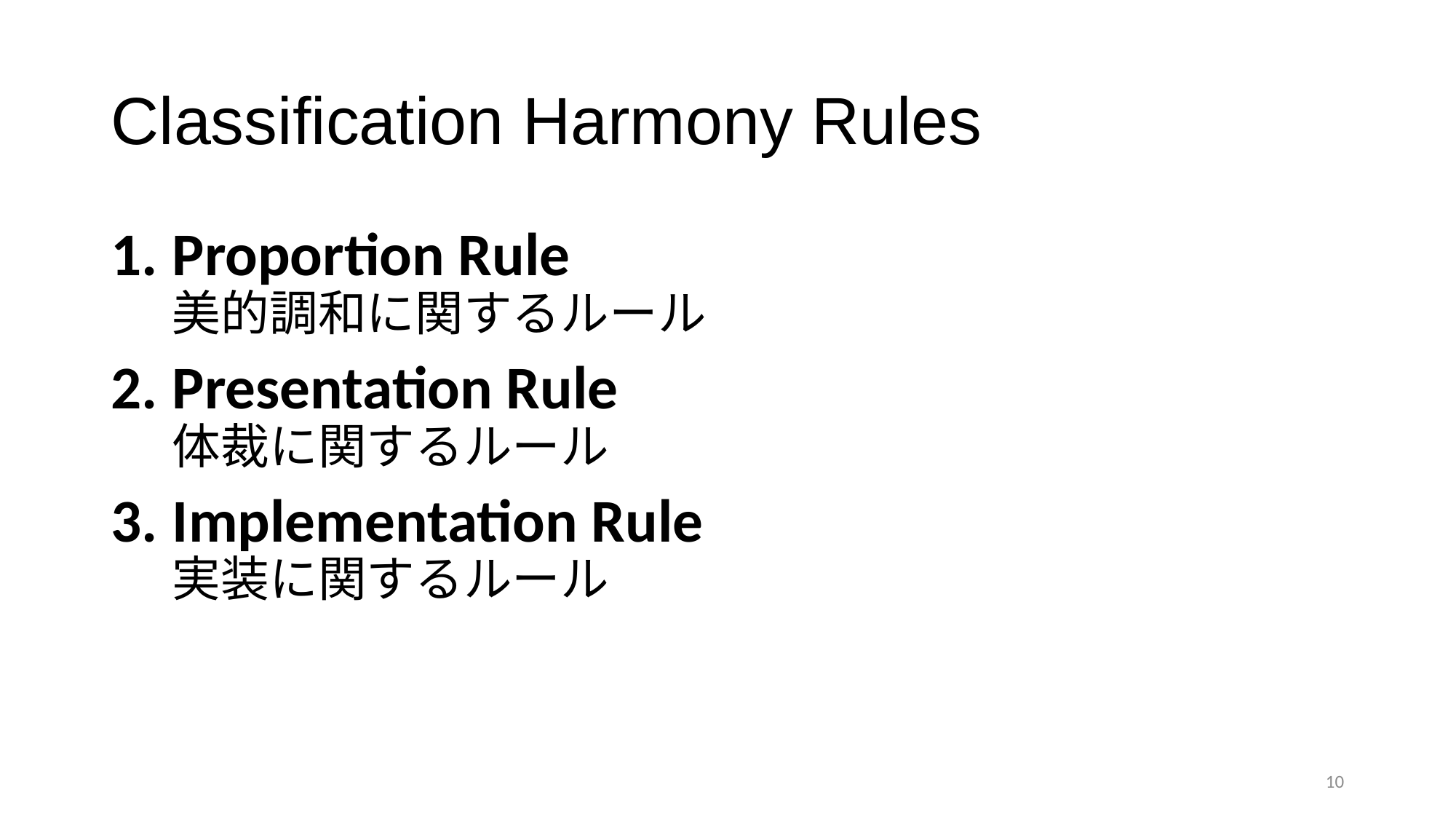

# Classification Harmony Rules
Proportion Rule
美的調和に関するルール
Presentation Rule
体裁に関するルール
Implementation Rule
実装に関するルール
10